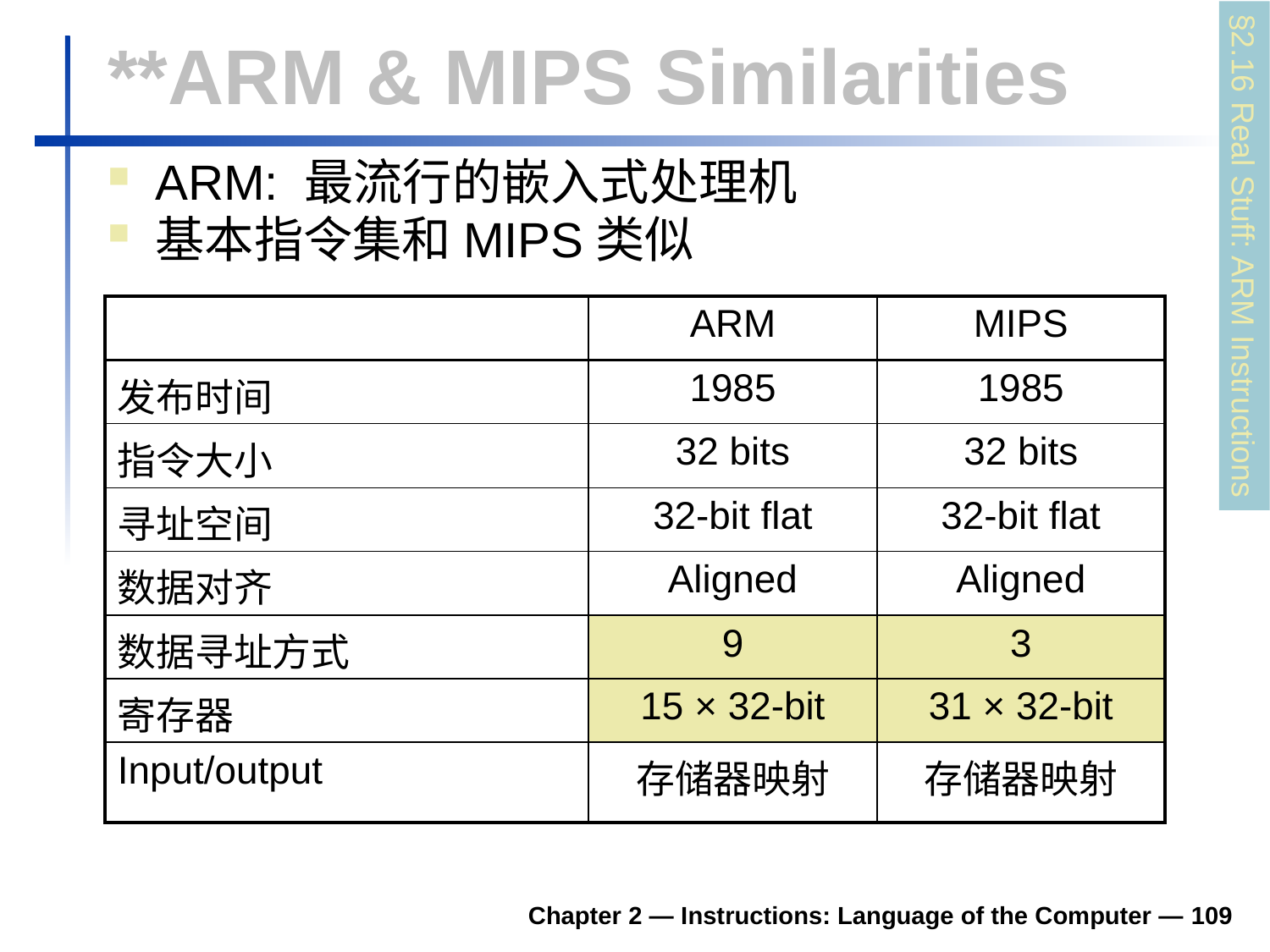

# **ARM & MIPS Similarities
ARM: 最流行的嵌入式处理机
基本指令集和MIPS类似
§2.16 Real Stuff: ARM Instructions
|  | ARM | MIPS |
| --- | --- | --- |
| 发布时间 | 1985 | 1985 |
| 指令大小 | 32 bits | 32 bits |
| 寻址空间 | 32-bit flat | 32-bit flat |
| 数据对齐 | Aligned | Aligned |
| 数据寻址方式 | 9 | 3 |
| 寄存器 | 15 × 32-bit | 31 × 32-bit |
| Input/output | 存储器映射 | 存储器映射 |
Chapter 2 — Instructions: Language of the Computer — 109